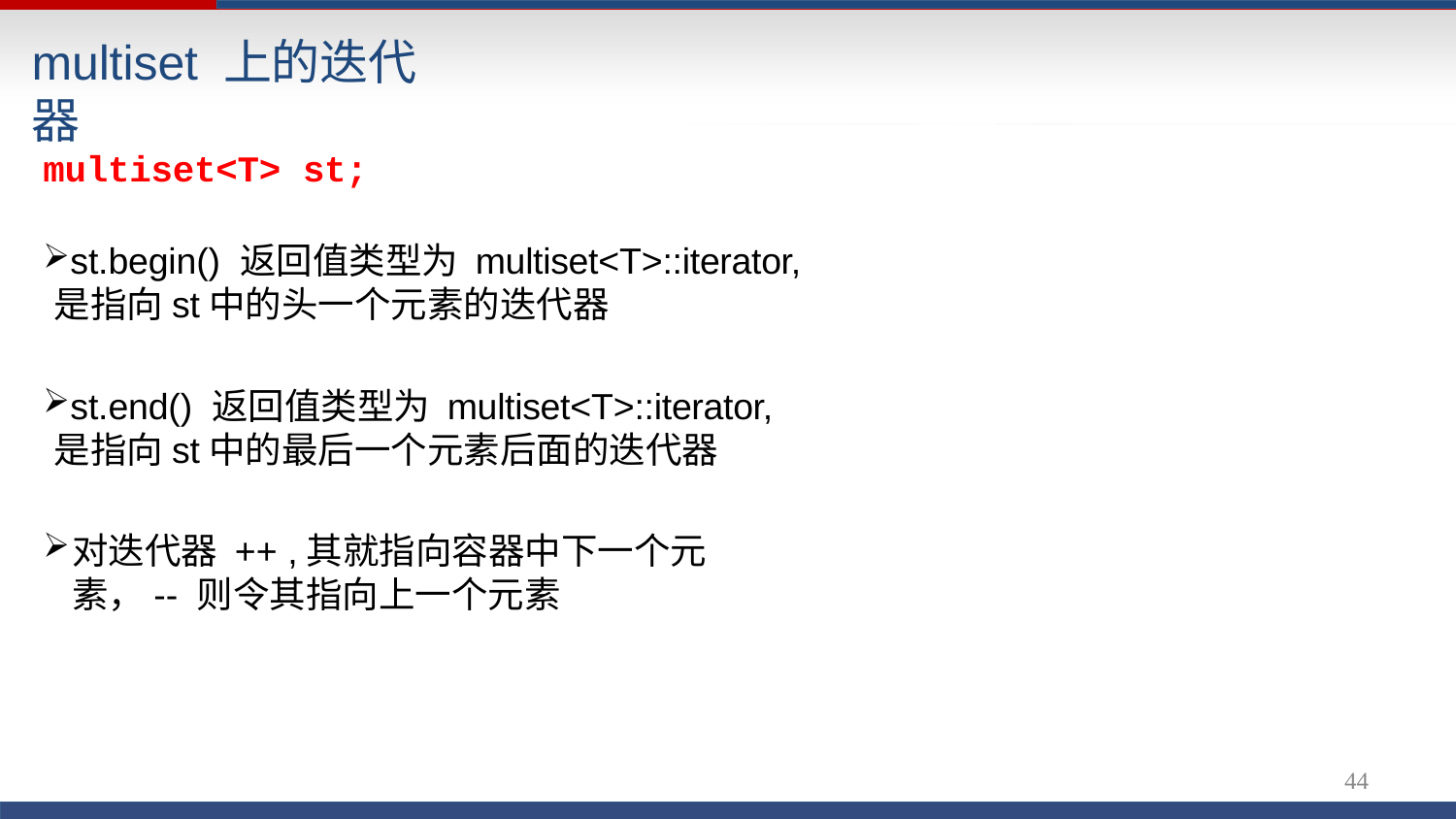

# multiset 上的迭代器
multiset<T> st;

st.begin() 返回值类型为 multiset<T>::iterator,  是指向st中的头一个元素的迭代器

st.end() 返回值类型为 multiset<T>::iterator,  是指向st中的最后一个元素后面的迭代器

对迭代器 ++ ,其就指向容器中下一个元素，-- 则令其指向上一个元素
44